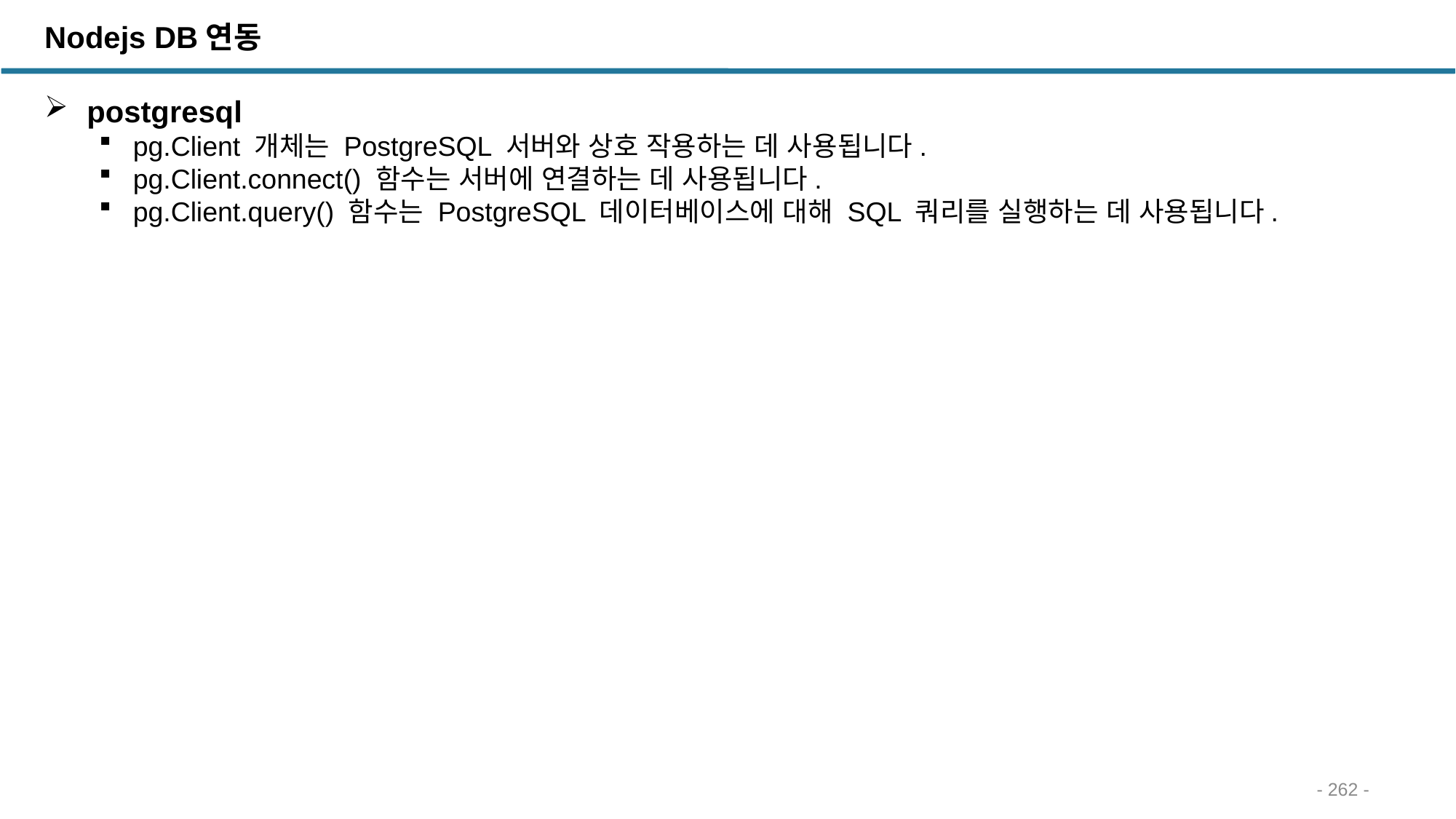

Nodejs DB연동

 postgresql
pg.Client 개체는 PostgreSQL 서버와 상호 작용하는 데 사용됩니다.
pg.Client.connect() 함수는 서버에 연결하는 데 사용됩니다.
pg.Client.query() 함수는 PostgreSQL 데이터베이스에 대해 SQL 쿼리를 실행하는 데 사용됩니다.
- 262 -